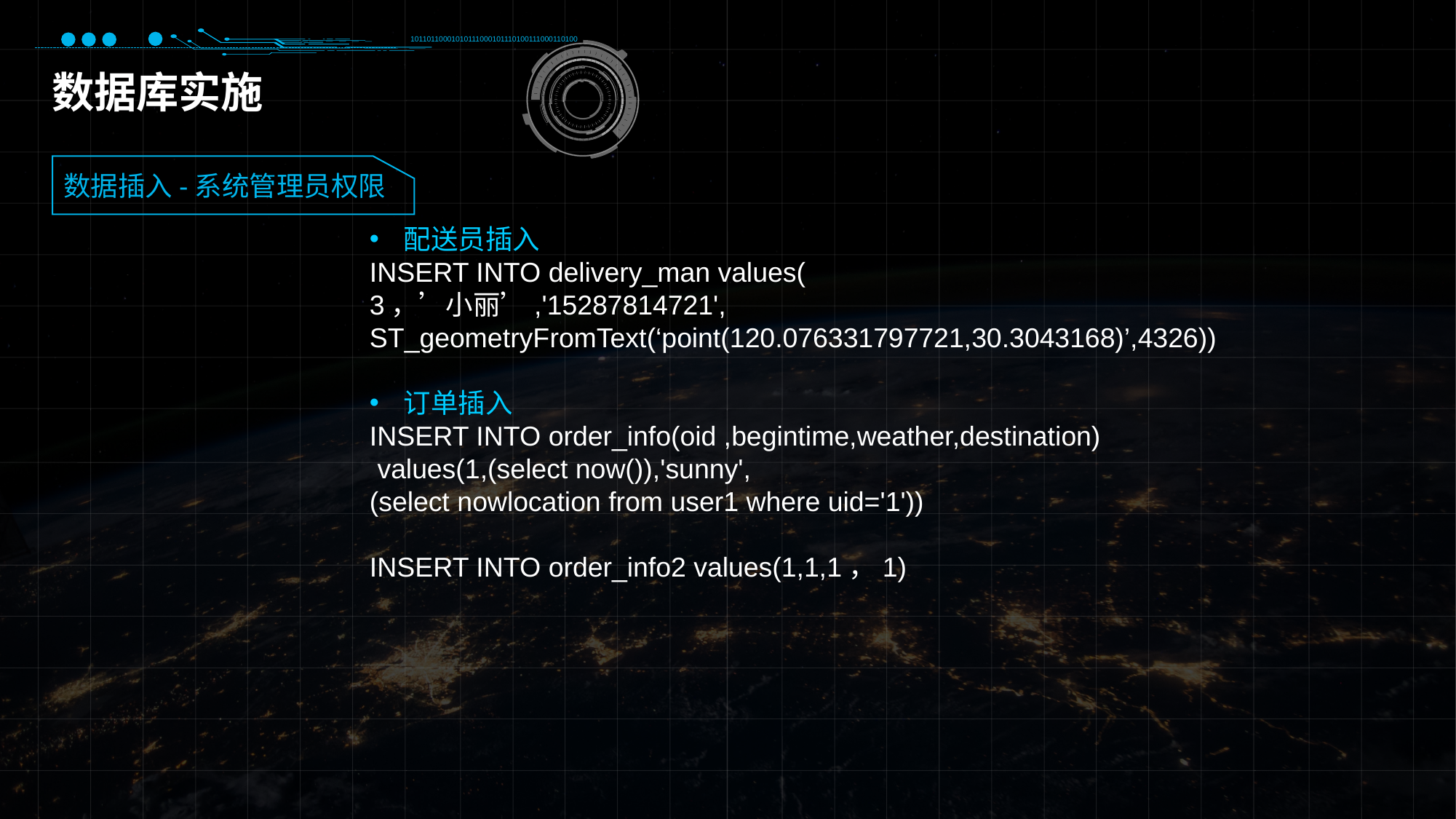

10110110001010111000101110100111000110100

数据库实施
数据插入-系统管理员权限
配送员插入
INSERT INTO delivery_man values(
3，’小丽’,'15287814721',
ST_geometryFromText(‘point(120.076331797721,30.3043168)’,4326))

订单插入
INSERT INTO order_info(oid ,begintime,weather,destination)
 values(1,(select now()),'sunny',
(select nowlocation from user1 where uid='1'))

INSERT INTO order_info2 values(1,1,1，1)